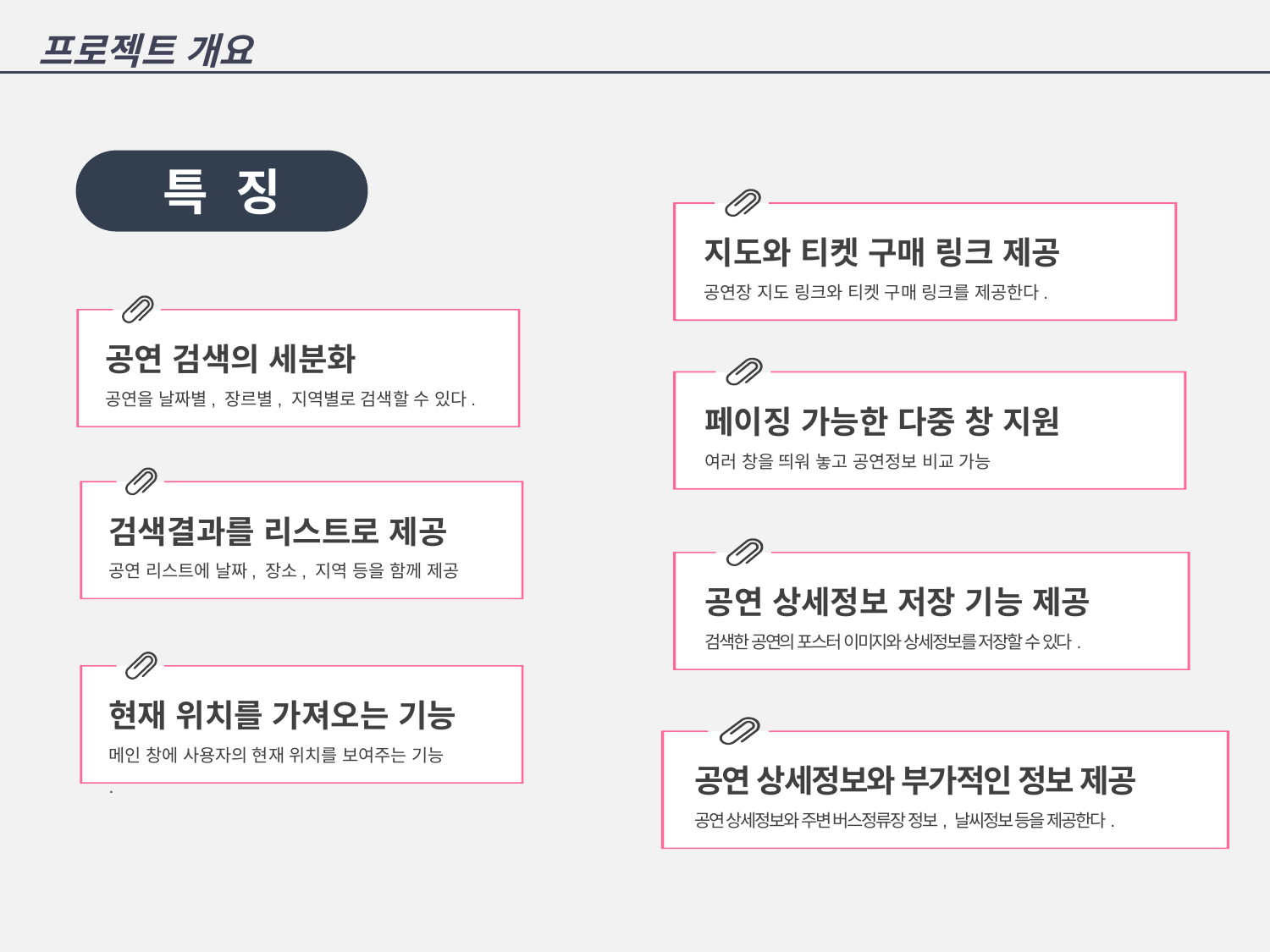

프로젝트 개요
특  징

지도와 티켓 구매 링크 제공
공연장 지도 링크와 티켓 구매 링크를 제공한다.

공연 검색의 세분화
공연을 날짜별, 장르별, 지역별로 검색할 수 있다.

페이징 가능한 다중 창 지원
여러 창을 띄워 놓고 공연정보 비교 가능

검색결과를 리스트로 제공
공연 리스트에 날짜, 장소, 지역 등을 함께 제공

공연 상세정보 저장 기능 제공
검색한 공연의 포스터 이미지와 상세정보를 저장할 수 있다.

현재 위치를 가져오는 기능
메인 창에 사용자의 현재 위치를 보여주는 기능
.

공연 상세정보와 부가적인 정보 제공
공연 상세정보와 주변 버스정류장 정보, 날씨정보 등을 제공한다.